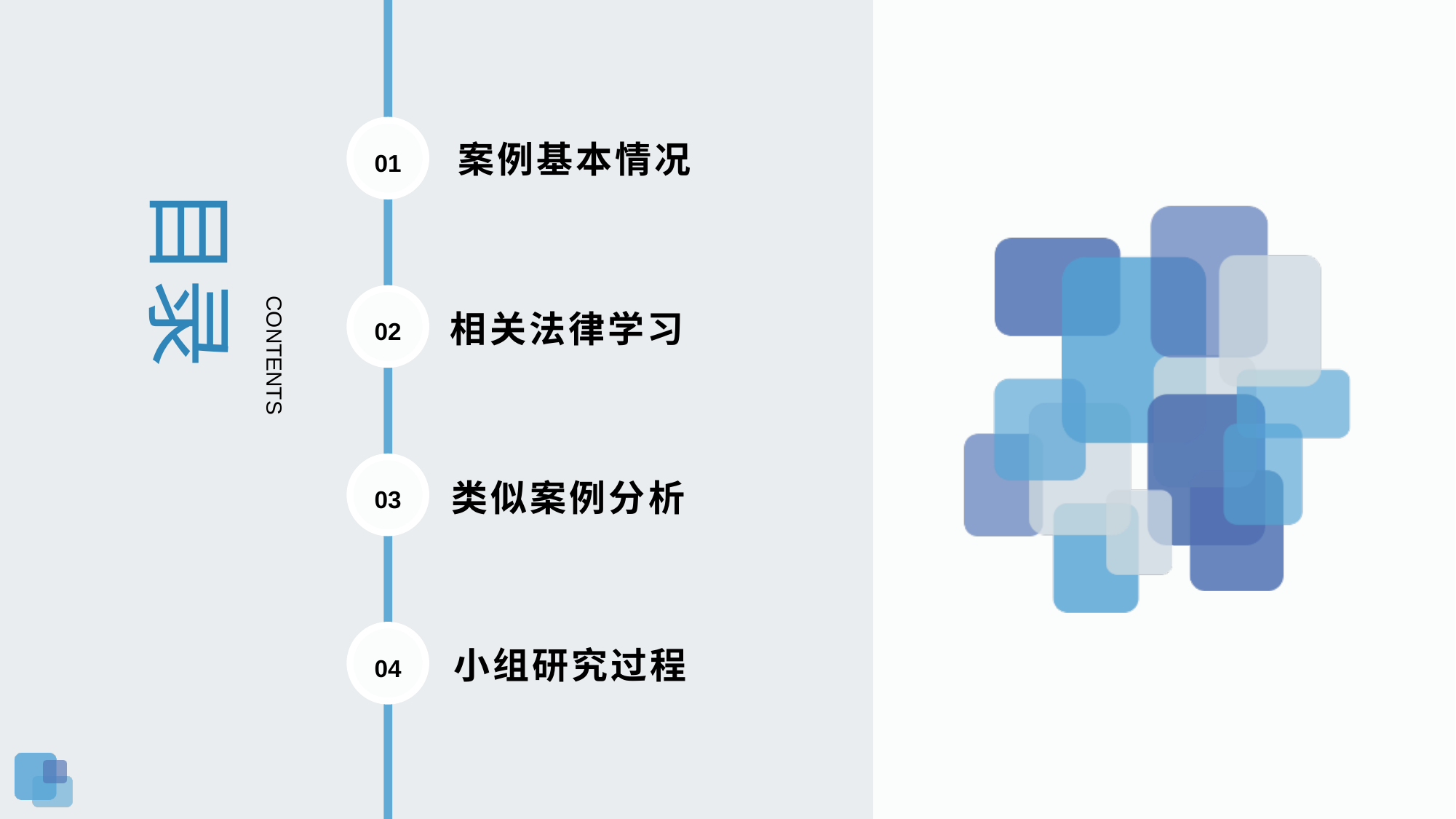

目录
01
 案例基本情况
CONTENTS
02
相关法律学习
03
类似案例分析
04
小组研究过程